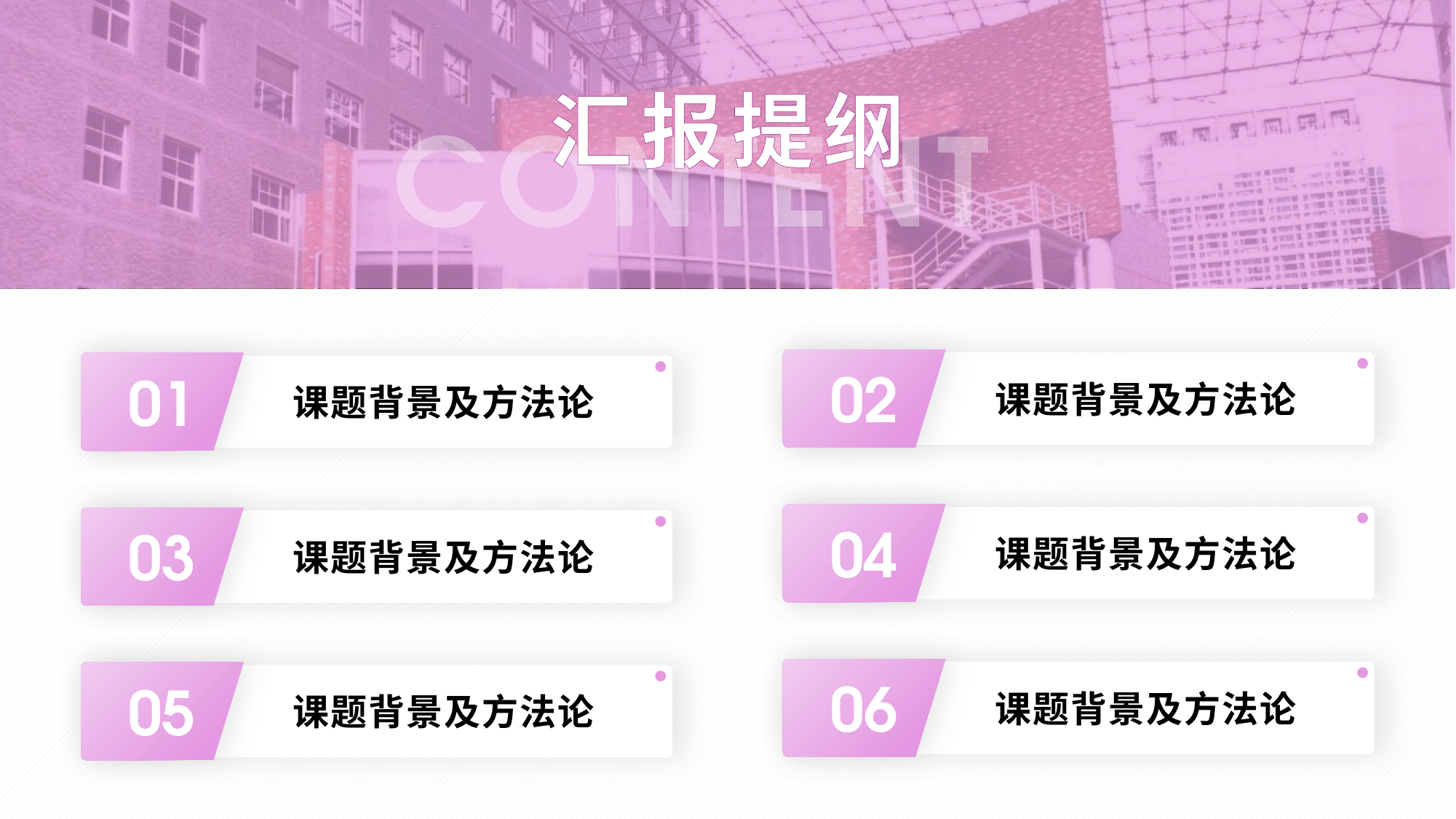

汇报提纲
CONTENTS
02
课题背景及方法论

01
课题背景及方法论

04
课题背景及方法论

03
课题背景及方法论

06
课题背景及方法论

05
课题背景及方法论